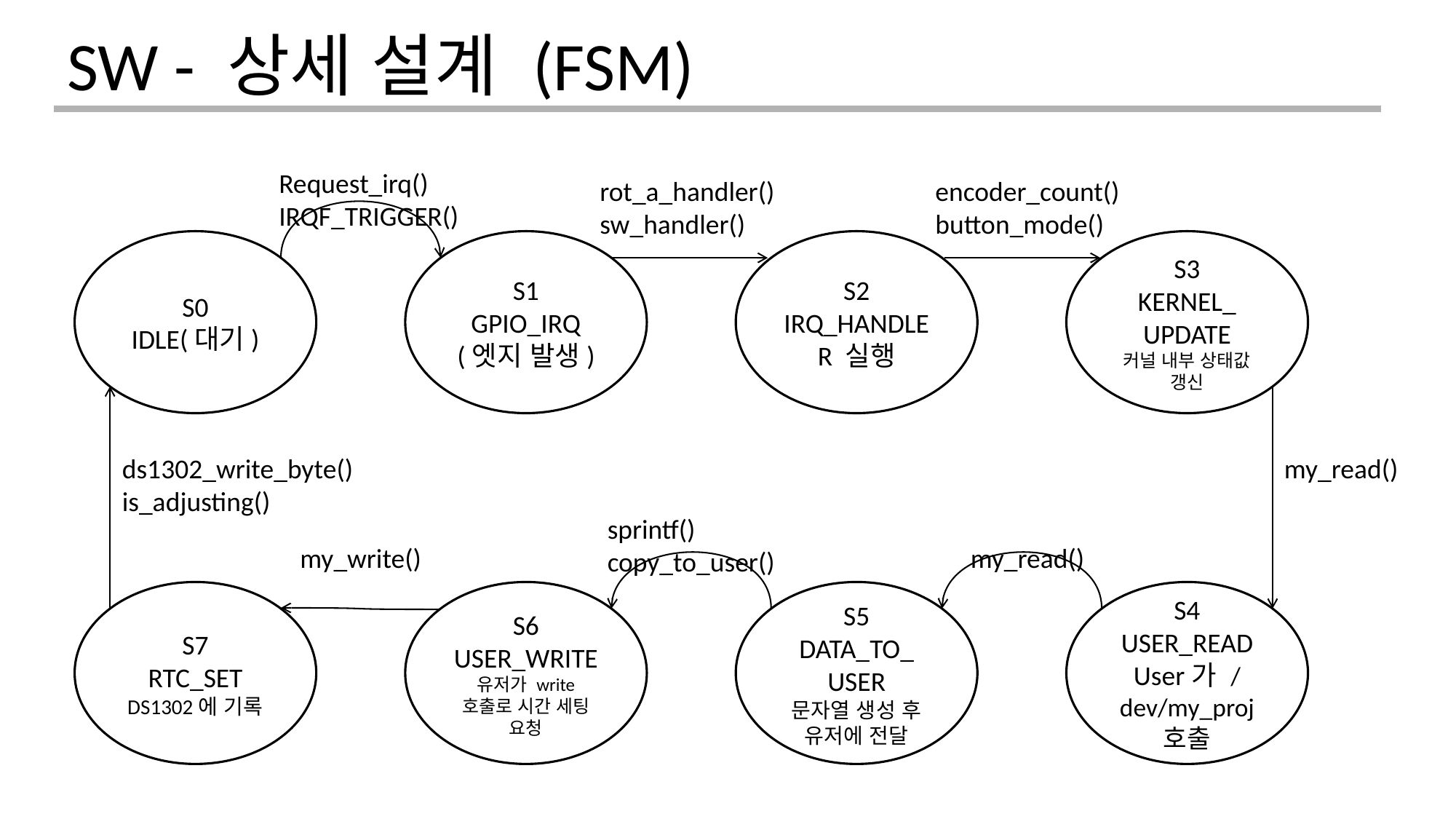

SW - 상세 설계 (FSM)
Request_irq()
IRQF_TRIGGER()
rot_a_handler()
sw_handler()
encoder_count()
button_mode()
S1
GPIO_IRQ
(엣지 발생)
S2
IRQ_HANDLER 실행
S3
KERNEL_
UPDATE
커널 내부 상태값 갱신
S0
IDLE(대기)
ds1302_write_byte()
is_adjusting()
my_read()
sprintf()
copy_to_user()
my_write()
my_read()
S7
RTC_SET
DS1302에 기록
S6
USER_WRITE
유저가 write 호출로 시간 세팅 요청
S5
DATA_TO_
USER
문자열 생성 후 유저에 전달
S4
USER_READ
User가 /dev/my_proj 호출